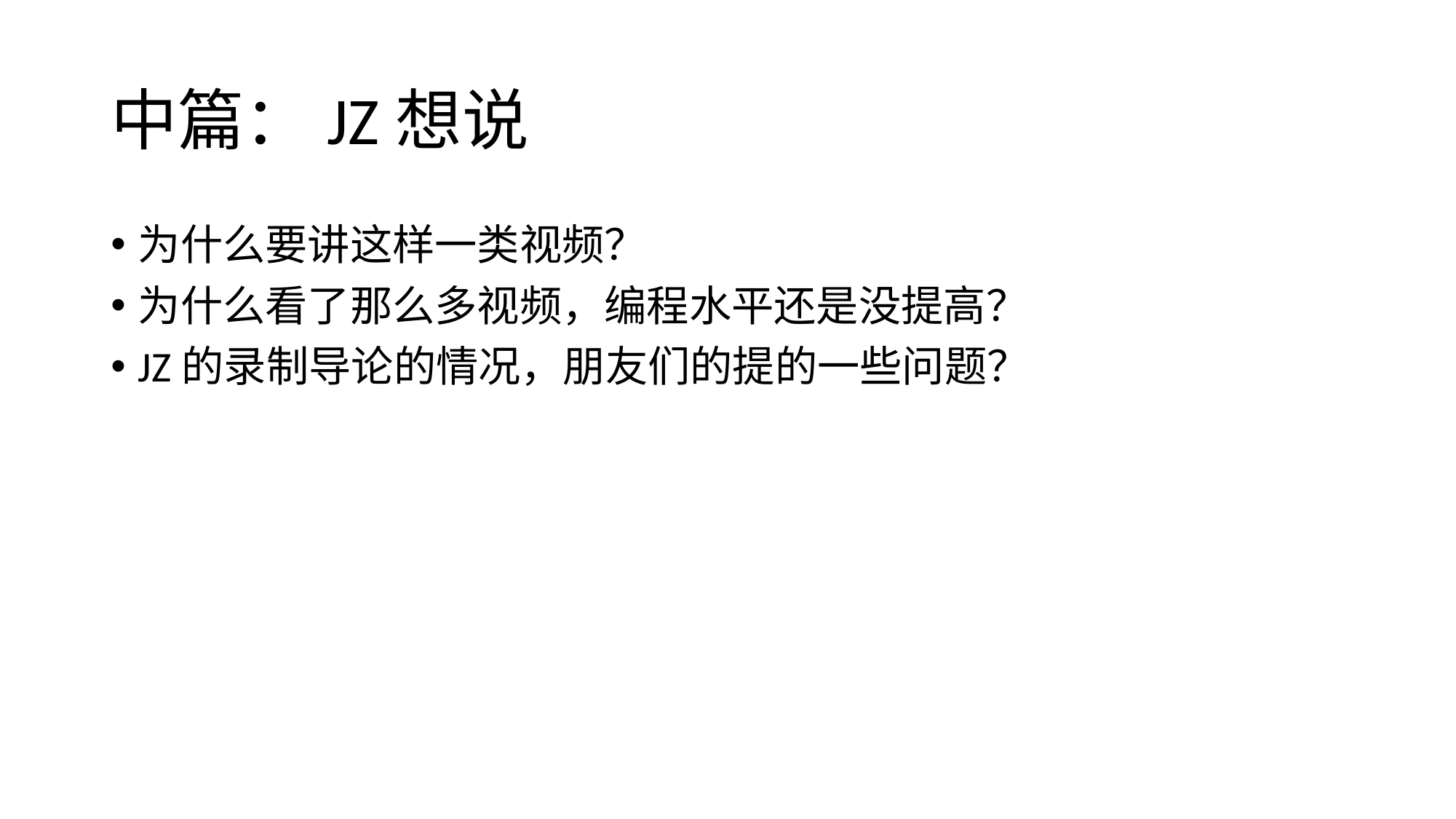

# 中篇：JZ想说
为什么要讲这样一类视频？
为什么看了那么多视频，编程水平还是没提高？
JZ的录制导论的情况，朋友们的提的一些问题？